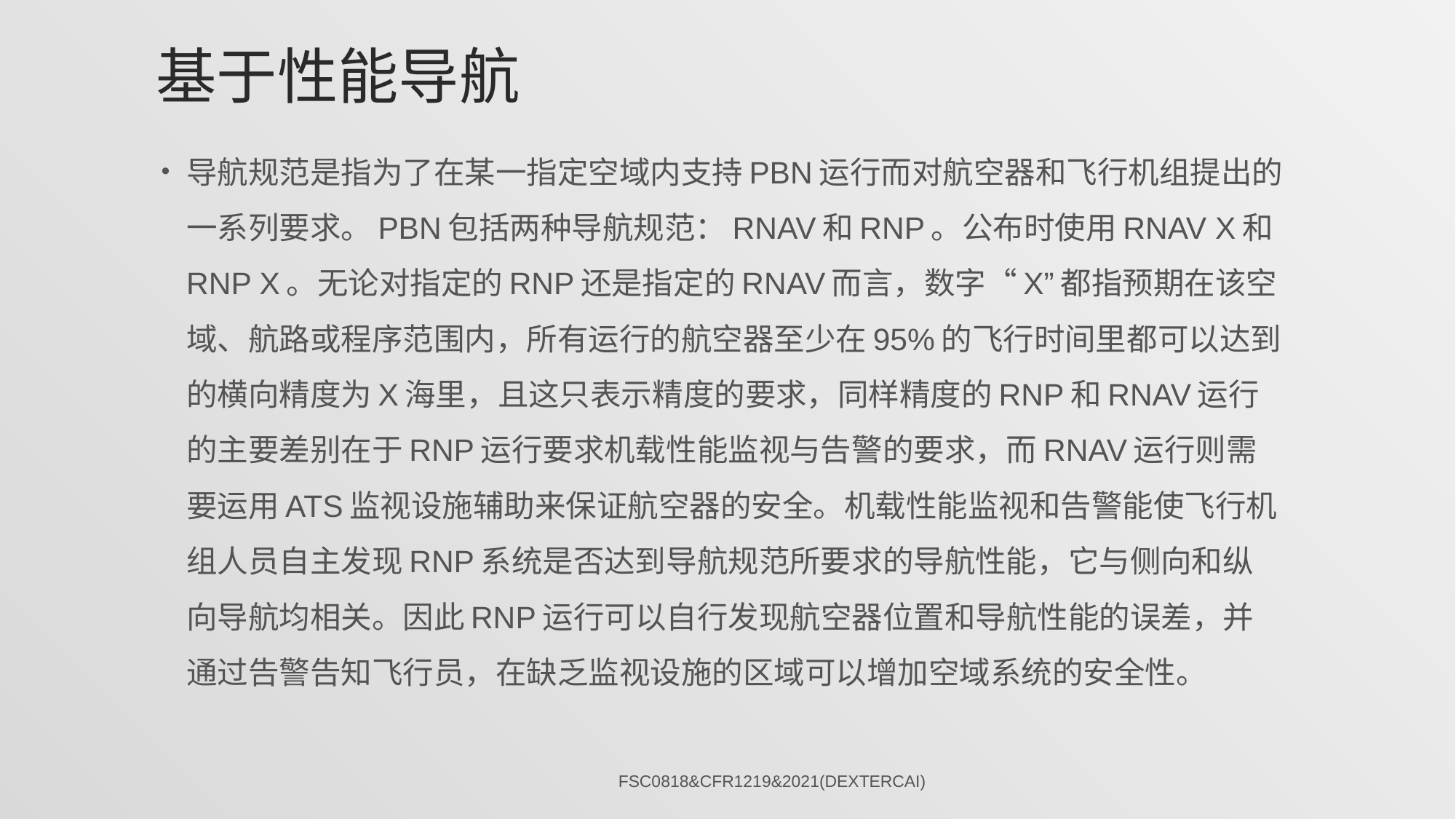

# 基于性能导航
导航规范是指为了在某一指定空域内支持PBN运行而对航空器和飞行机组提出的一系列要求。PBN包括两种导航规范：RNAV和RNP。公布时使用RNAV X和RNP X。无论对指定的RNP还是指定的RNAV而言，数字“X”都指预期在该空域、航路或程序范围内，所有运行的航空器至少在95%的飞行时间里都可以达到的横向精度为X海里，且这只表示精度的要求，同样精度的RNP和RNAV运行的主要差别在于RNP运行要求机载性能监视与告警的要求，而RNAV运行则需要运用ATS监视设施辅助来保证航空器的安全。机载性能监视和告警能使飞行机组人员自主发现RNP系统是否达到导航规范所要求的导航性能，它与侧向和纵向导航均相关。因此RNP运行可以自行发现航空器位置和导航性能的误差，并通过告警告知飞行员，在缺乏监视设施的区域可以增加空域系统的安全性。
FSC0818&CFR1219&2021(DexterCai)